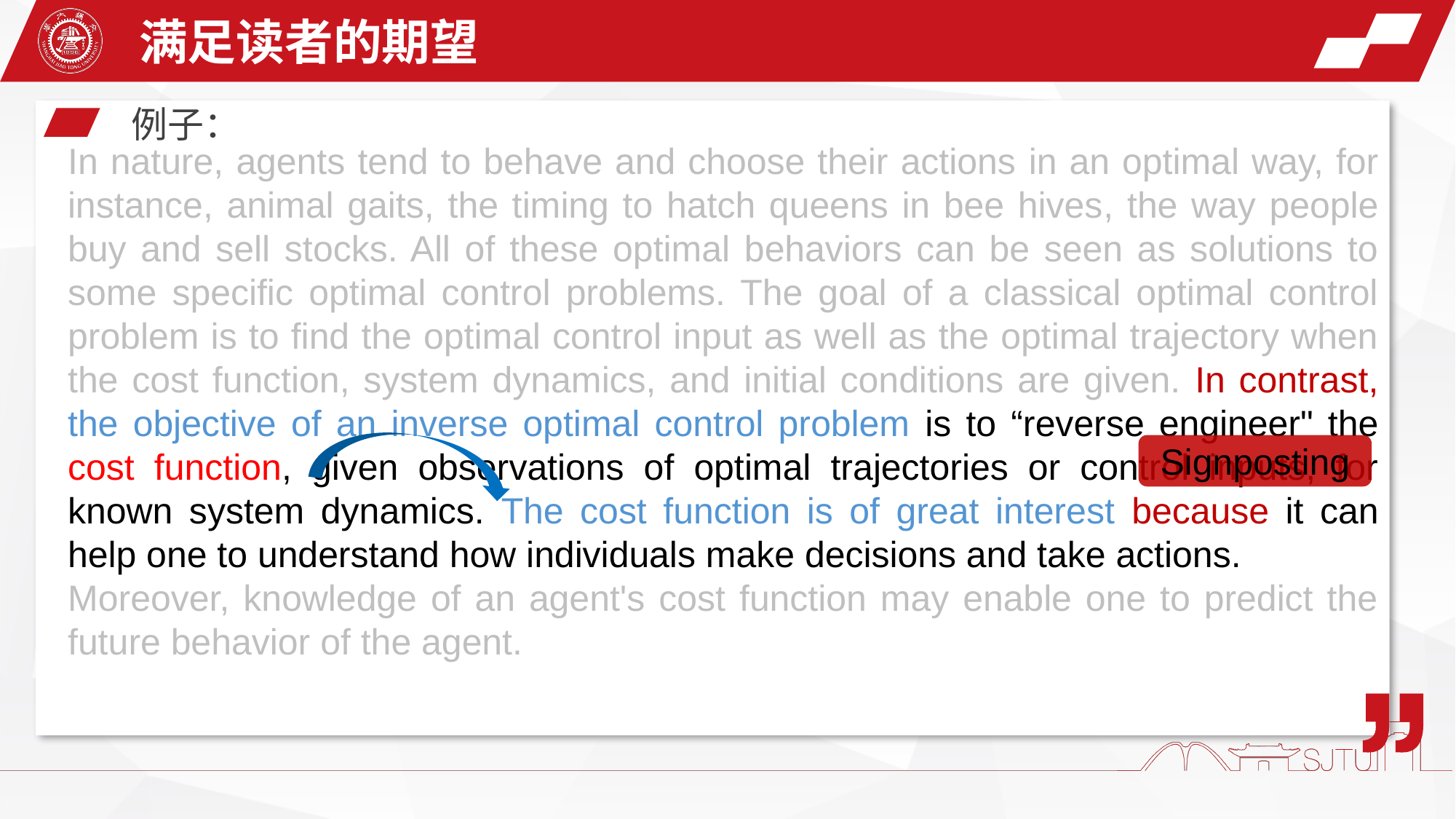

满足读者的期望
例子：

In nature, agents tend to behave and choose their actions in an optimal way, for instance, animal gaits, the timing to hatch queens in bee hives, the way people buy and sell stocks. All of these optimal behaviors can be seen as solutions to some specific optimal control problems. The goal of a classical optimal control problem is to find the optimal control input as well as the optimal trajectory when the cost function, system dynamics, and initial conditions are given. In contrast, the objective of an inverse optimal control problem is to “reverse engineer" the cost function, given observations of optimal trajectories or control inputs, for known system dynamics. The cost function is of great interest because it can help one to understand how individuals make decisions and take actions.
Moreover, knowledge of an agent's cost function may enable one to predict the future behavior of the agent.

Signposting